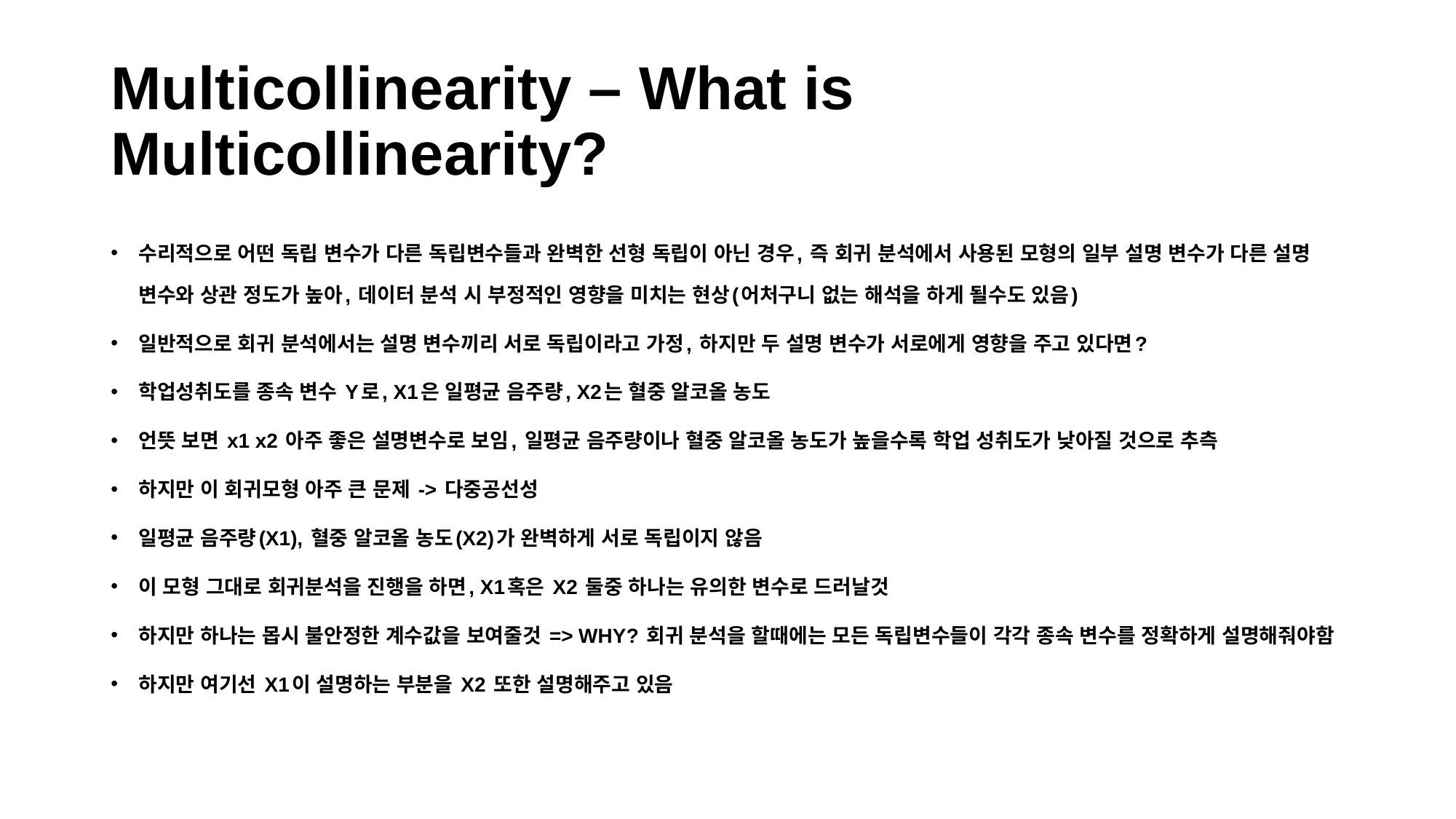

# Multicollinearity – What is Multicollinearity?
수리적으로 어떤 독립 변수가 다른 독립변수들과 완벽한 선형 독립이 아닌 경우, 즉 회귀 분석에서 사용된 모형의 일부 설명 변수가 다른 설명 변수와 상관 정도가 높아, 데이터 분석 시 부정적인 영향을 미치는 현상(어처구니 없는 해석을 하게 될수도 있음)
일반적으로 회귀 분석에서는 설명 변수끼리 서로 독립이라고 가정, 하지만 두 설명 변수가 서로에게 영향을 주고 있다면?
학업성취도를 종속 변수 Y로, X1은 일평균 음주량, X2는 혈중 알코올 농도
언뜻 보면 x1 x2 아주 좋은 설명변수로 보임, 일평균 음주량이나 혈중 알코올 농도가 높을수록 학업 성취도가 낮아질 것으로 추측
하지만 이 회귀모형 아주 큰 문제 -> 다중공선성
일평균 음주량(X1), 혈중 알코올 농도(X2)가 완벽하게 서로 독립이지 않음
이 모형 그대로 회귀분석을 진행을 하면, X1혹은 X2 둘중 하나는 유의한 변수로 드러날것
하지만 하나는 몹시 불안정한 계수값을 보여줄것 => WHY? 회귀 분석을 할때에는 모든 독립변수들이 각각 종속 변수를 정확하게 설명해줘야함
하지만 여기선 X1이 설명하는 부분을 X2 또한 설명해주고 있음